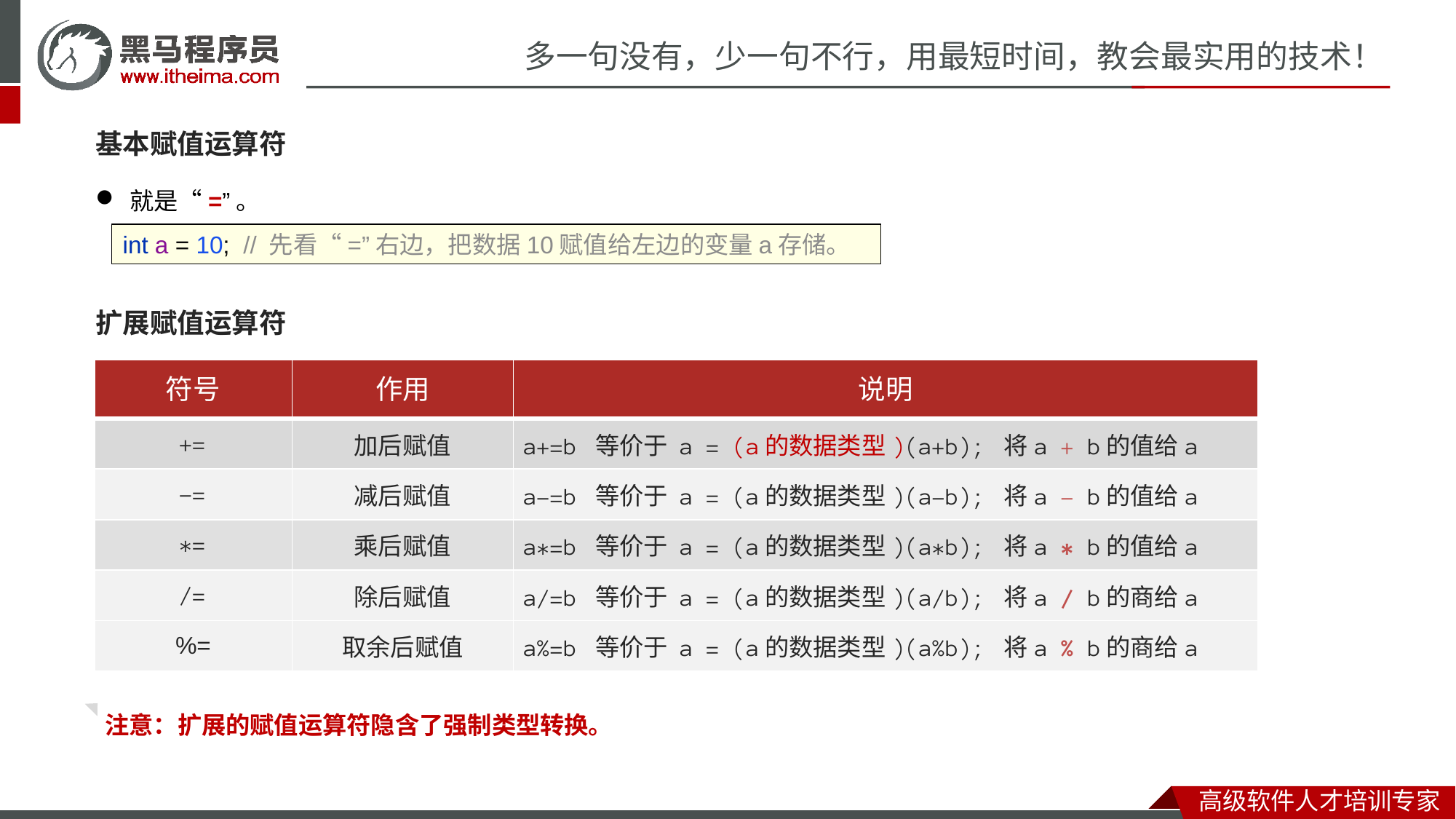

基本赋值运算符
就是“=”。

int a = 10;  // 先看“=”右边，把数据10赋值给左边的变量a存储。
扩展赋值运算符
| 符号 | 作用 | 说明 |
| --- | --- | --- |
| += | 加后赋值 | a+=b 等价于 a = (a的数据类型)(a+b); 将a + b的值给a |
| -= | 减后赋值 | a-=b 等价于 a = (a的数据类型)(a-b); 将a - b的值给a |
| \*= | 乘后赋值 | a\*=b 等价于 a = (a的数据类型)(a\*b); 将a \* b的值给a |
| /= | 除后赋值 | a/=b 等价于 a = (a的数据类型)(a/b); 将a / b的商给a |
| %= | 取余后赋值 | a%=b 等价于 a = (a的数据类型)(a%b); 将a % b的商给a |
注意：扩展的赋值运算符隐含了强制类型转换。